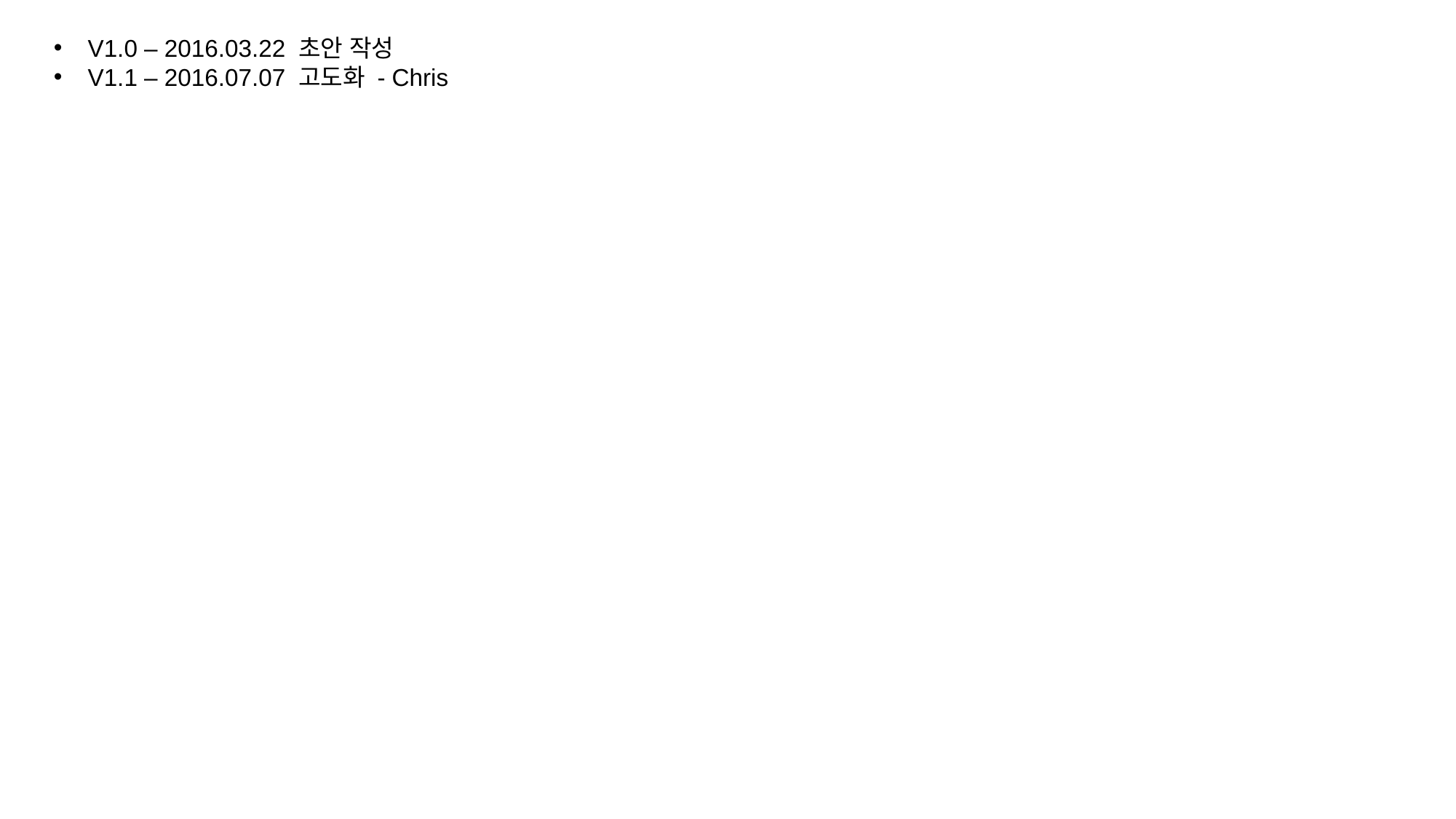

V1.0 – 2016.03.22 초안 작성
V1.1 – 2016.07.07 고도화 - Chris